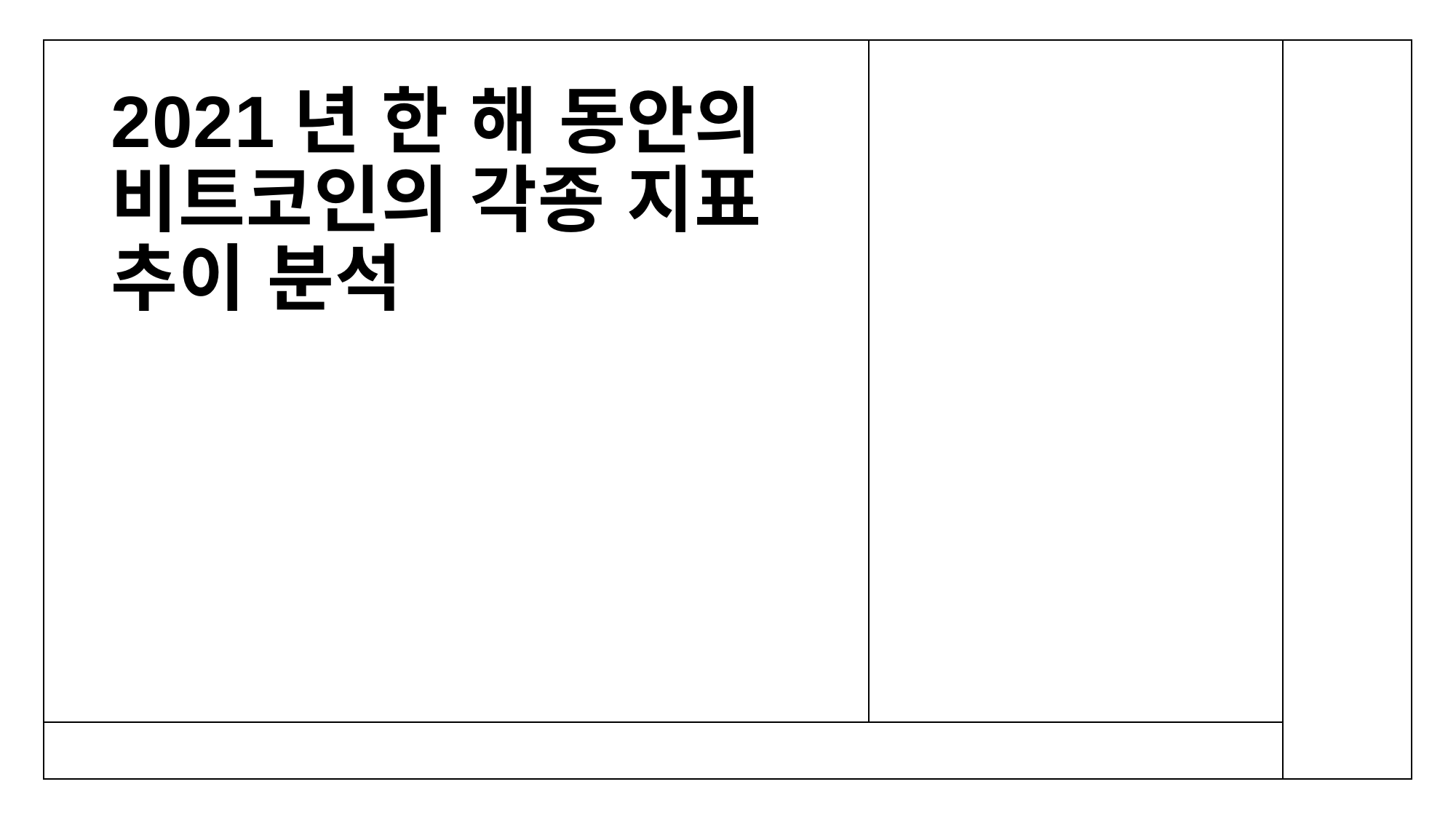

# 2021년 한 해 동안의 비트코인의 각종 지표 추이 분석